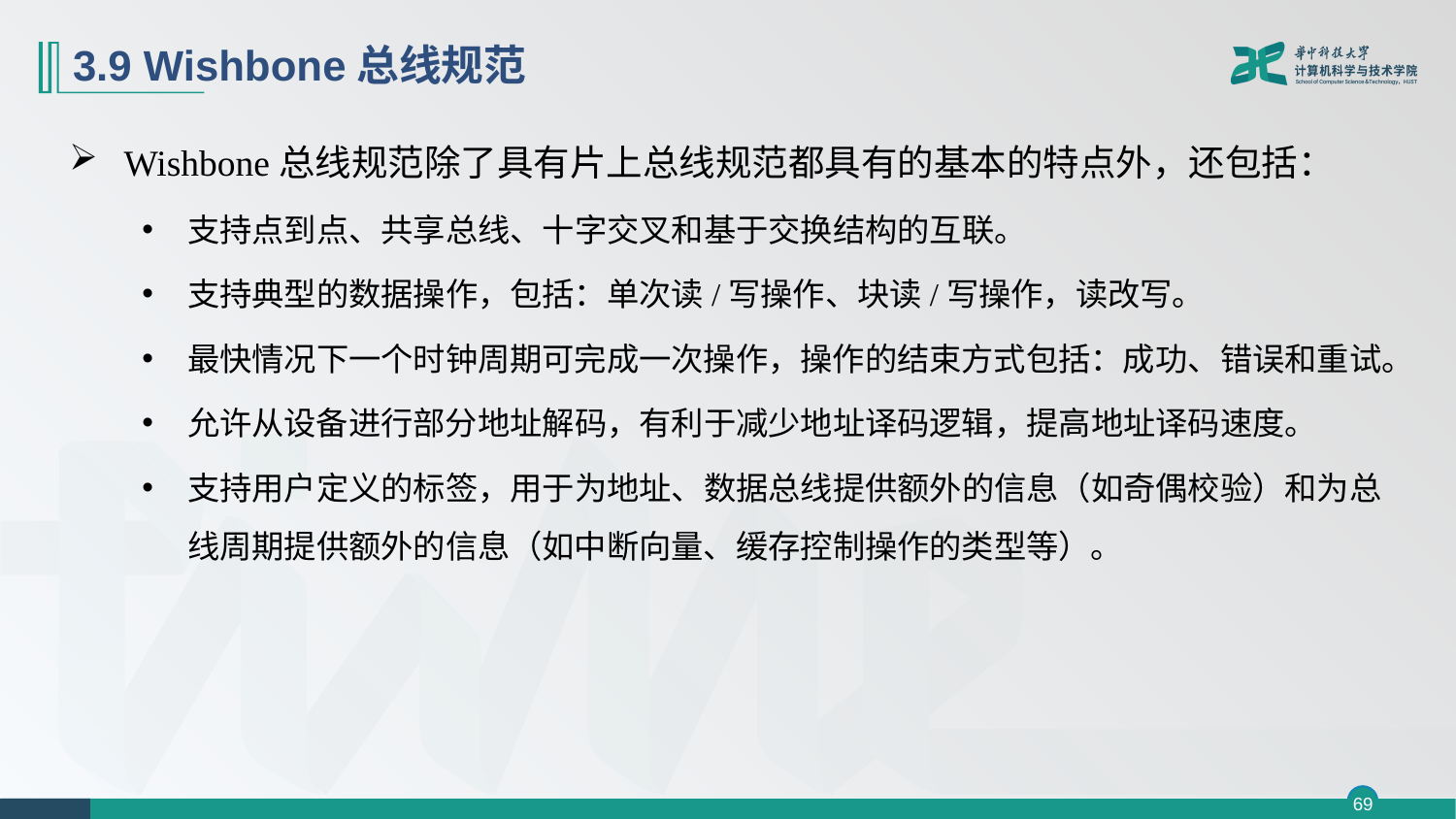

# 3.9 Wishbone总线规范
Wishbone总线规范除了具有片上总线规范都具有的基本的特点外，还包括：
支持点到点、共享总线、十字交叉和基于交换结构的互联。
支持典型的数据操作，包括：单次读/写操作、块读/写操作，读改写。
最快情况下一个时钟周期可完成一次操作，操作的结束方式包括：成功、错误和重试。
允许从设备进行部分地址解码，有利于减少地址译码逻辑，提高地址译码速度。
支持用户定义的标签，用于为地址、数据总线提供额外的信息（如奇偶校验）和为总线周期提供额外的信息（如中断向量、缓存控制操作的类型等）。